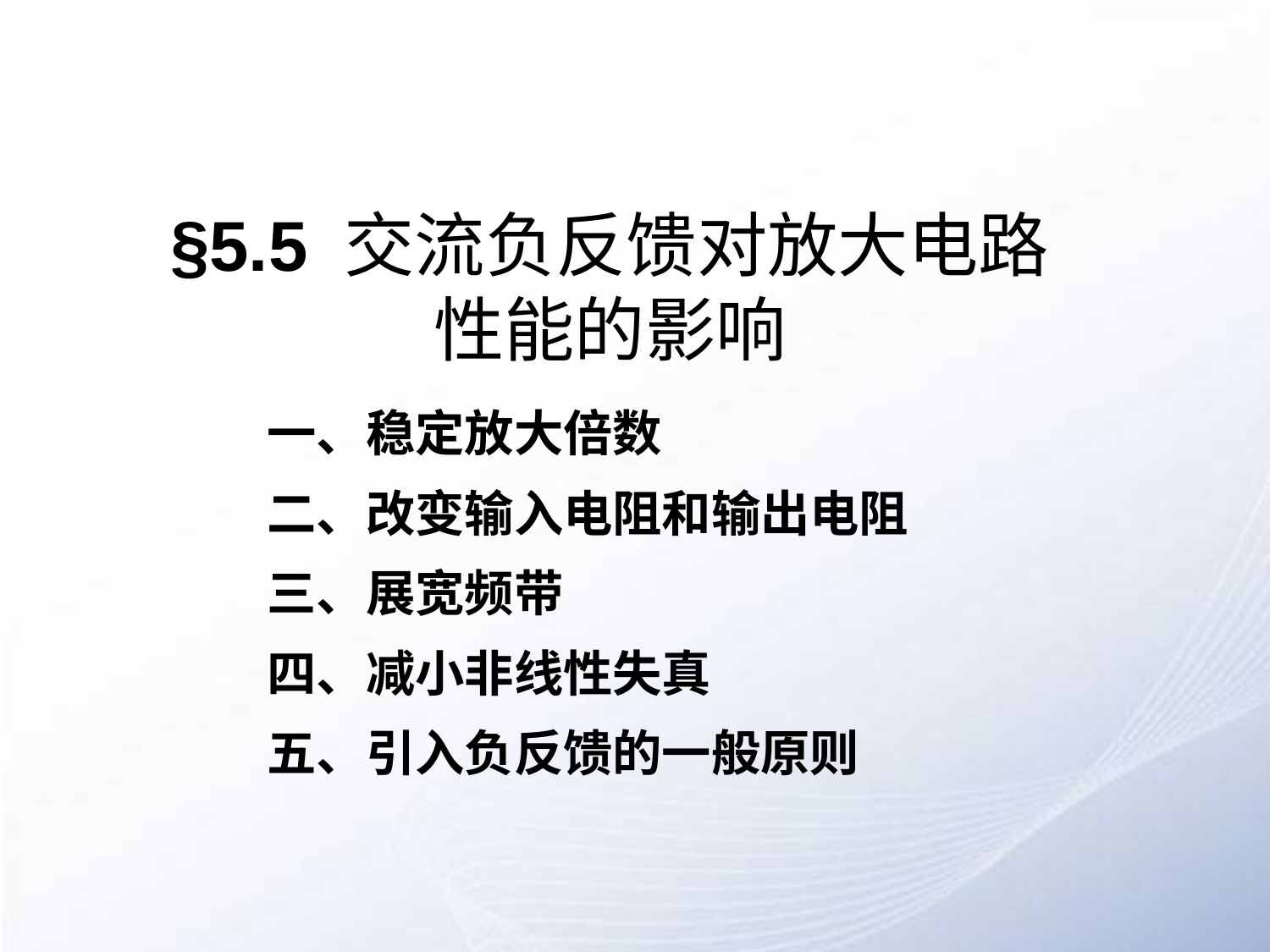

# §5.5 交流负反馈对放大电路性能的影响
一、稳定放大倍数
二、改变输入电阻和输出电阻
三、展宽频带
四、减小非线性失真
五、引入负反馈的一般原则